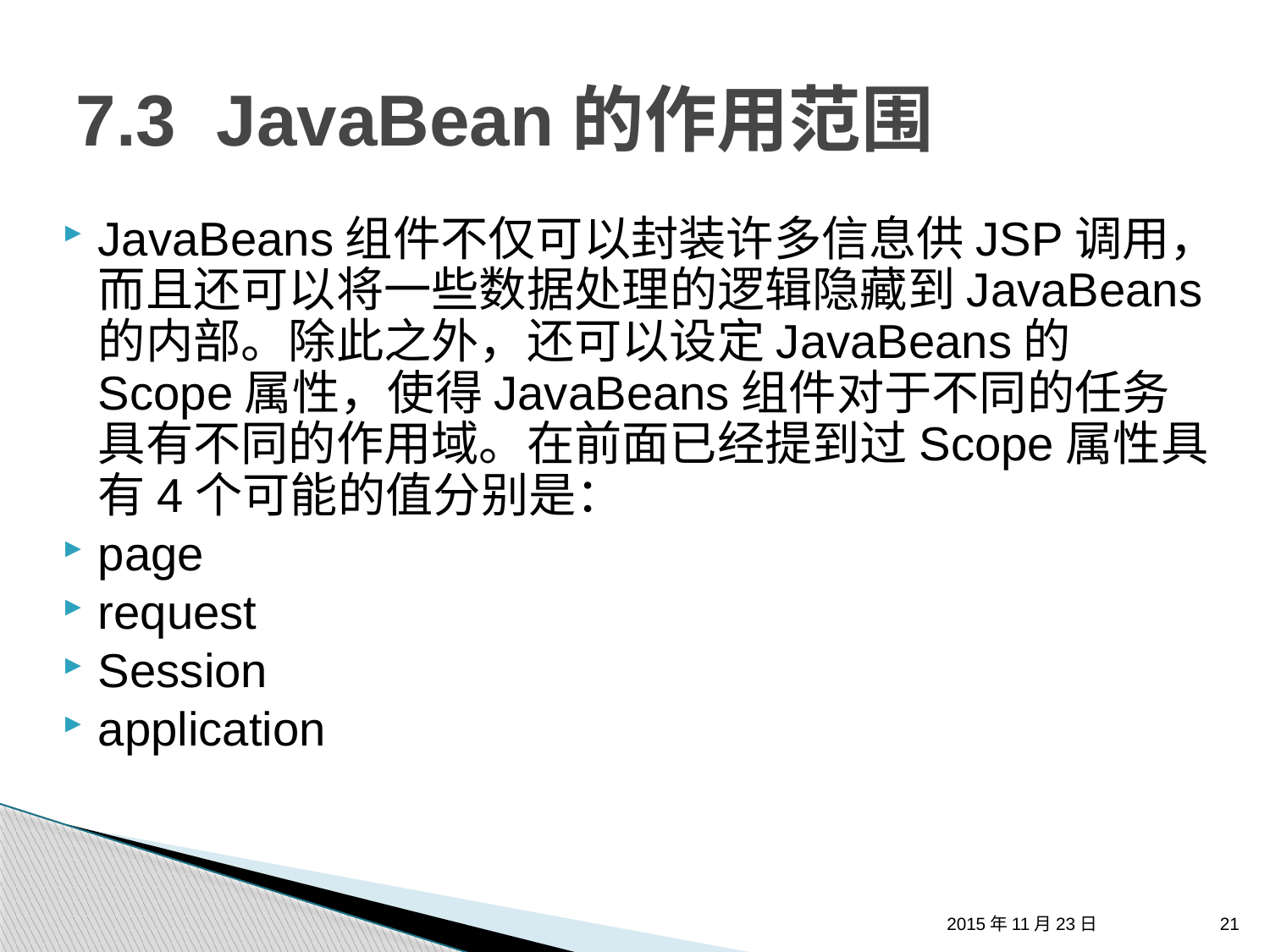

# 7.3  JavaBean的作用范围
JavaBeans组件不仅可以封装许多信息供JSP调用，而且还可以将一些数据处理的逻辑隐藏到JavaBeans的内部。除此之外，还可以设定JavaBeans的Scope属性，使得JavaBeans组件对于不同的任务具有不同的作用域。在前面已经提到过Scope属性具有4个可能的值分别是：
page
request
Session
application
2015年11月23日
21